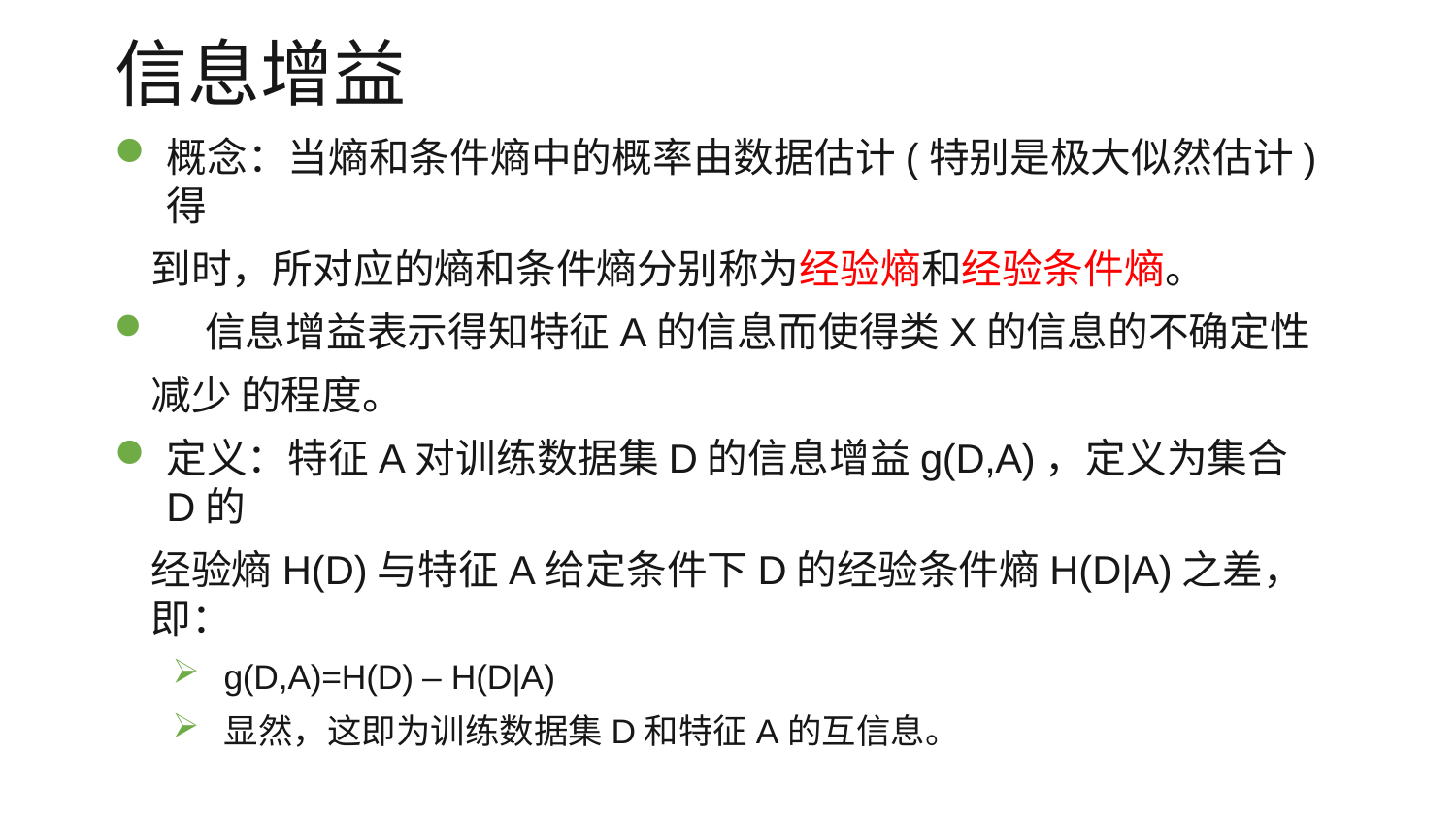

# 信息增益
概念：当熵和条件熵中的概率由数据估计(特别是极大似然估计)得
到时，所对应的熵和条件熵分别称为经验熵和经验条件熵。
	信息增益表示得知特征A的信息而使得类X的信息的不确定性减少 的程度。
定义：特征A对训练数据集D的信息增益g(D,A)，定义为集合D的
经验熵H(D)与特征A给定条件下D的经验条件熵H(D|A)之差，即：
g(D,A)=H(D) – H(D|A)
显然，这即为训练数据集D和特征A的互信息。